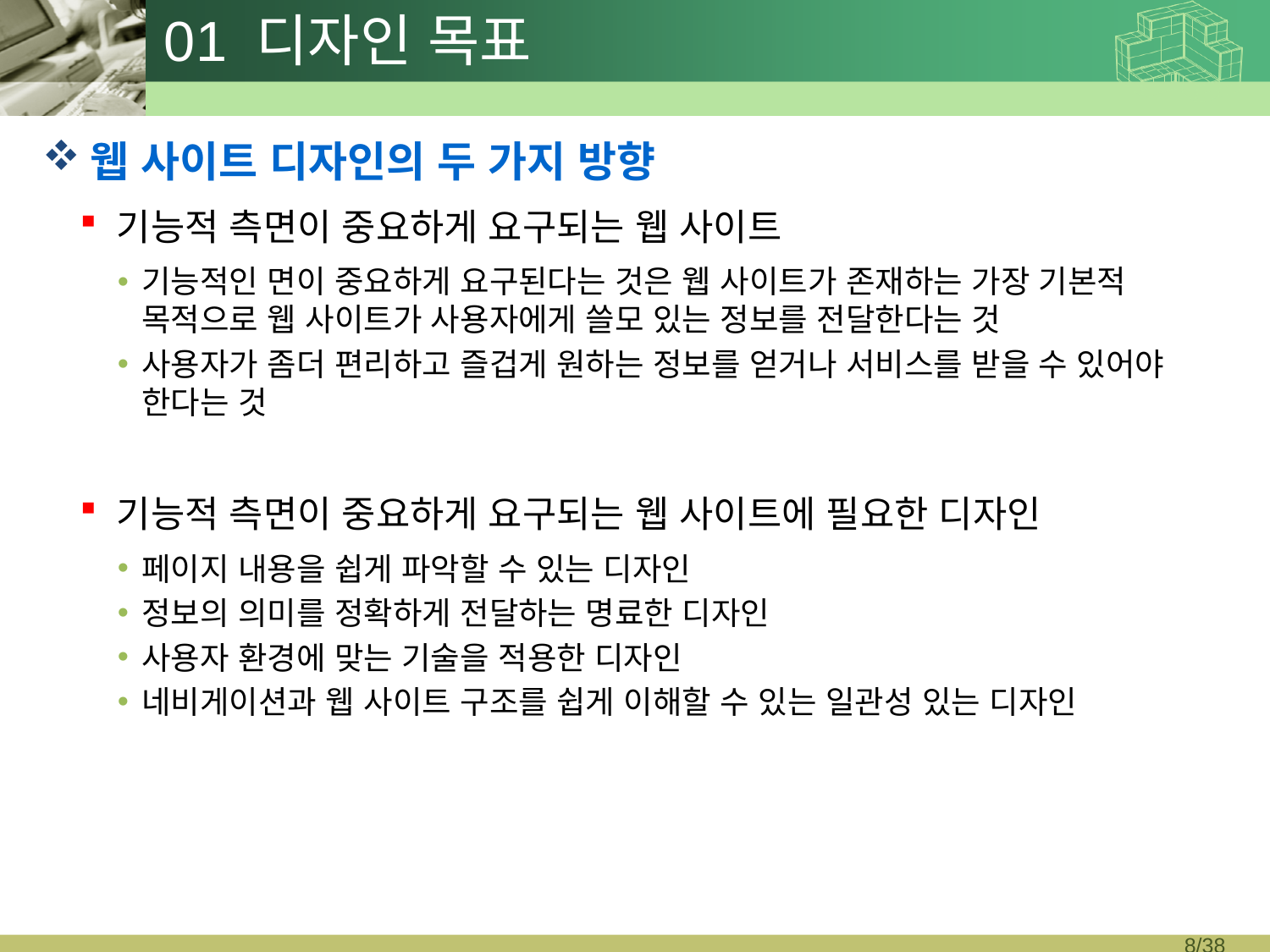

# 01 디자인 목표
웹 사이트 디자인의 두 가지 방향
기능적 측면이 중요하게 요구되는 웹 사이트
기능적인 면이 중요하게 요구된다는 것은 웹 사이트가 존재하는 가장 기본적 목적으로 웹 사이트가 사용자에게 쓸모 있는 정보를 전달한다는 것
사용자가 좀더 편리하고 즐겁게 원하는 정보를 얻거나 서비스를 받을 수 있어야 한다는 것

기능적 측면이 중요하게 요구되는 웹 사이트에 필요한 디자인
페이지 내용을 쉽게 파악할 수 있는 디자인
정보의 의미를 정확하게 전달하는 명료한 디자인
사용자 환경에 맞는 기술을 적용한 디자인
네비게이션과 웹 사이트 구조를 쉽게 이해할 수 있는 일관성 있는 디자인